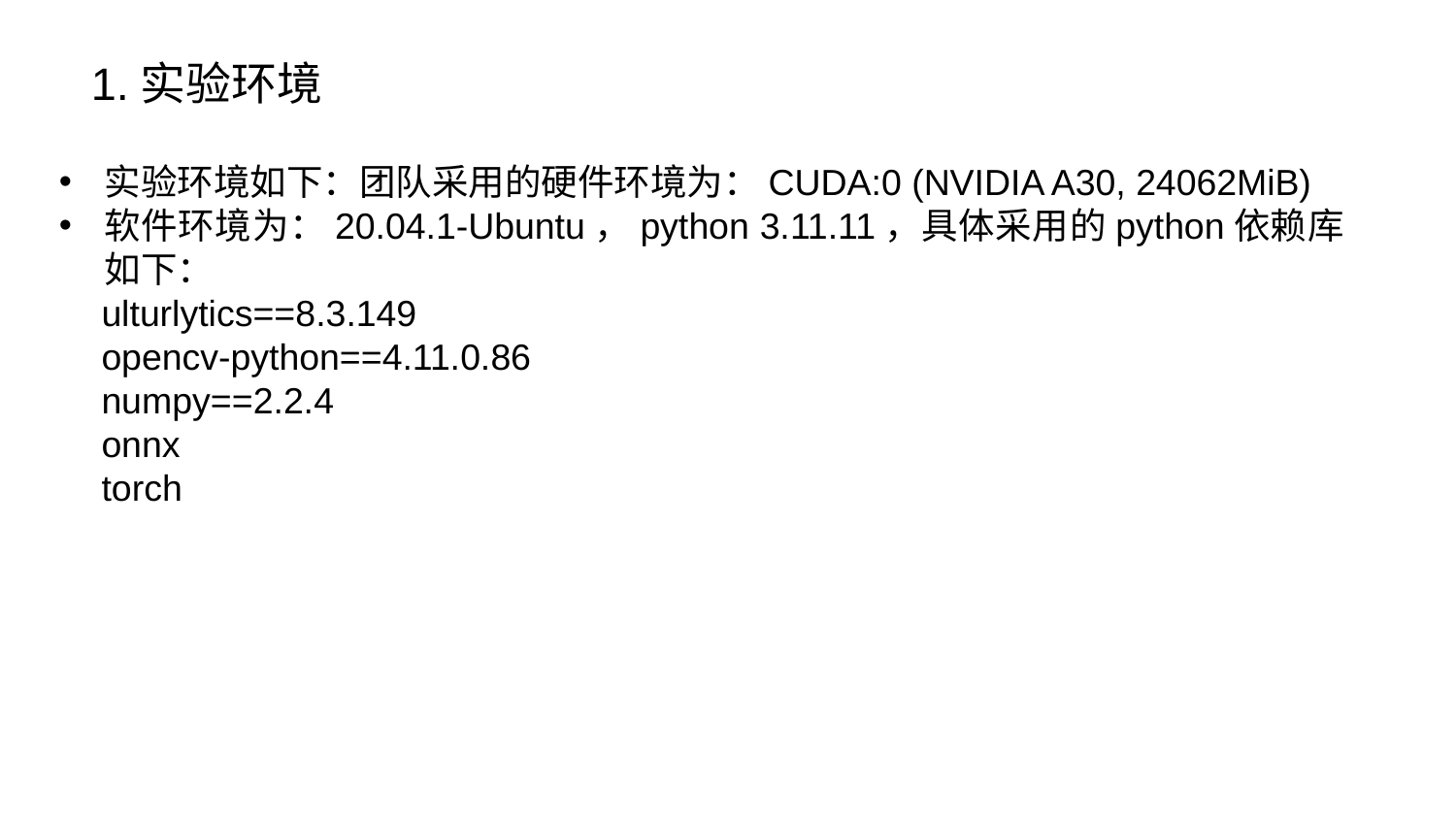

1.实验环境

实验环境如下：团队采用的硬件环境为：CUDA:0 (NVIDIA A30, 24062MiB)
软件环境为：20.04.1-Ubuntu，python 3.11.11，具体采用的python依赖库如下：
ulturlytics==8.3.149
opencv-python==4.11.0.86
numpy==2.2.4
onnx
torch